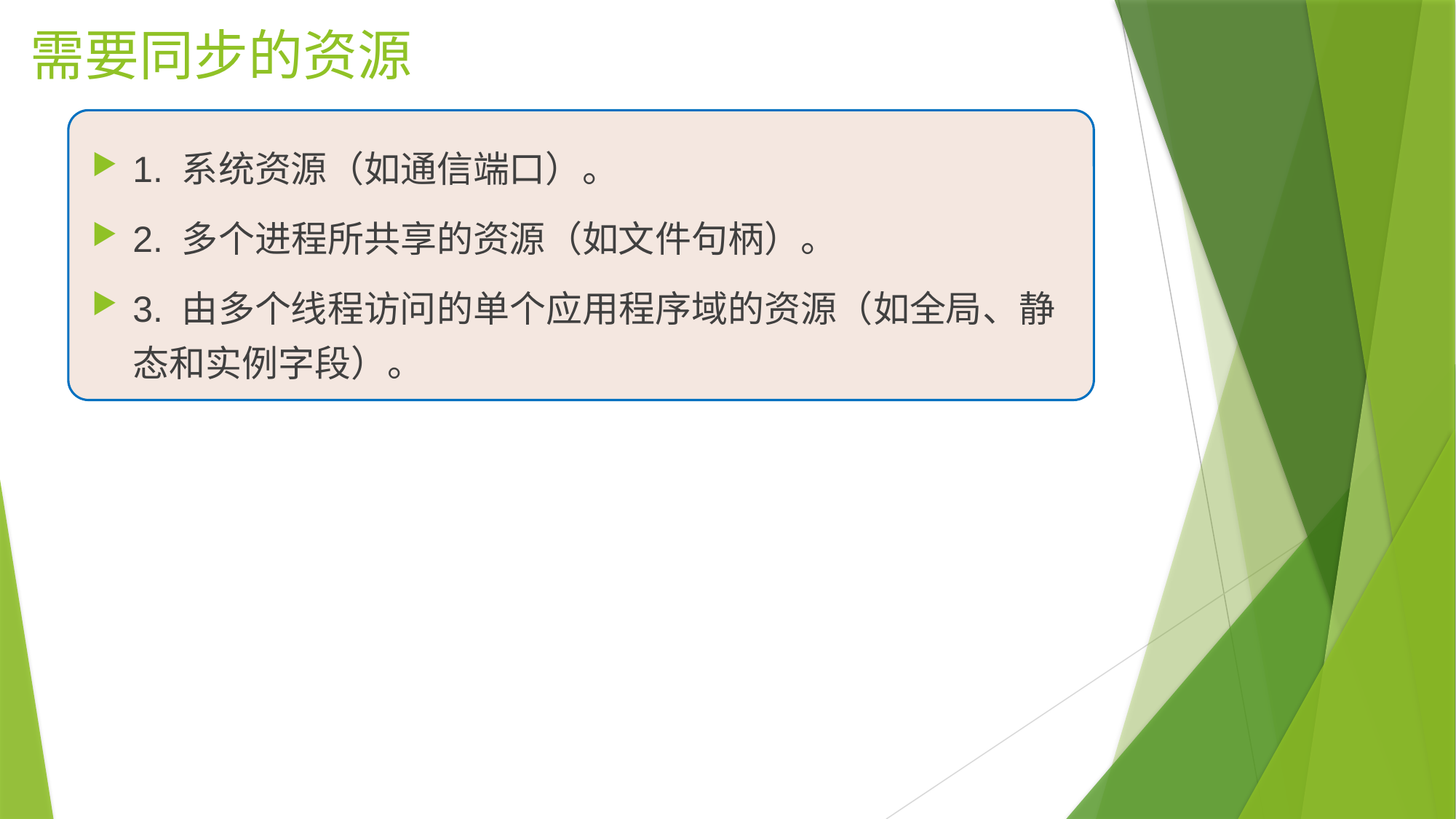

# 需要同步的资源

1. 系统资源（如通信端口）。
2. 多个进程所共享的资源（如文件句柄）。
3. 由多个线程访问的单个应用程序域的资源（如全局、静态和实例字段）。